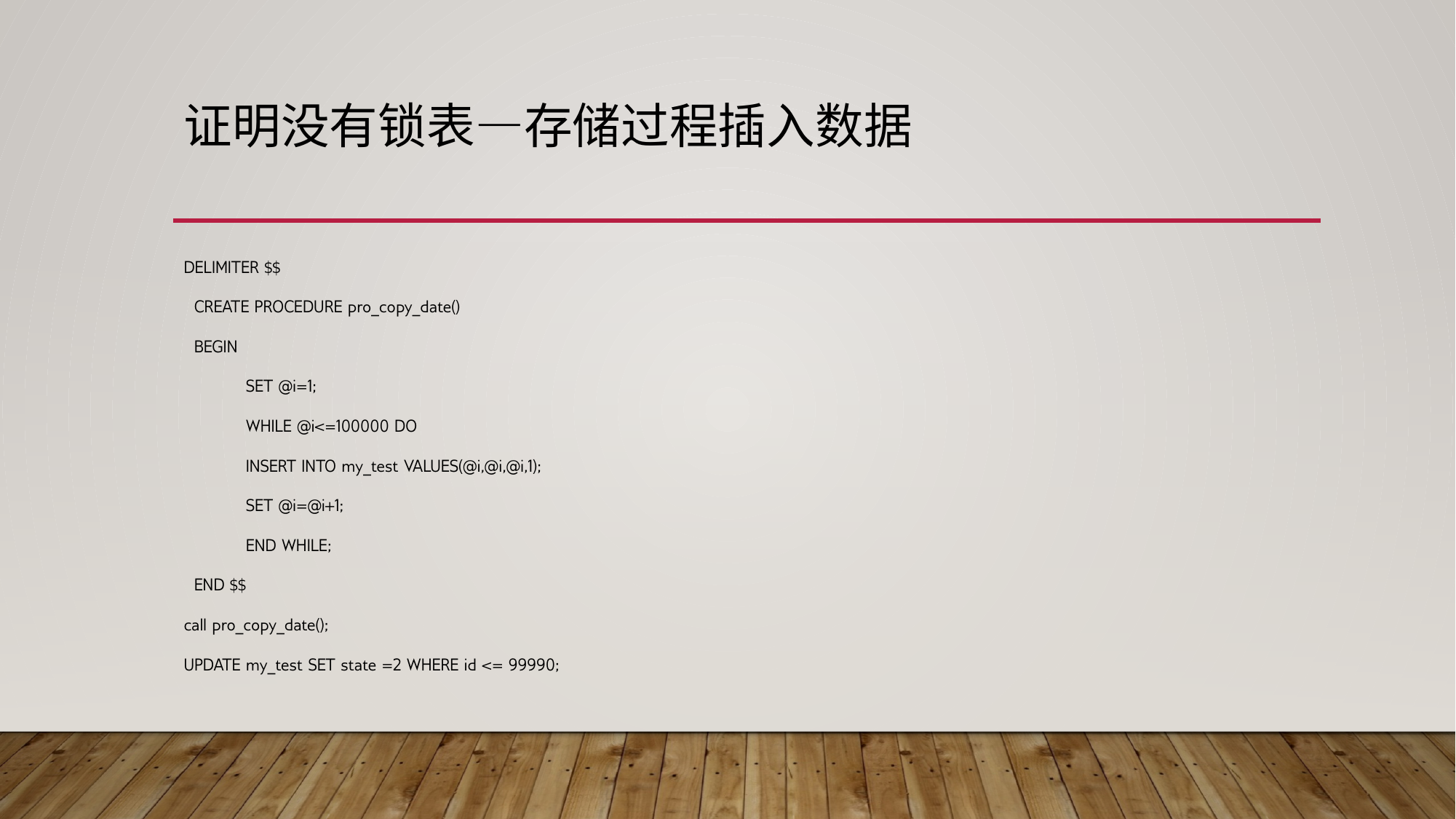

# 证明没有锁表—存储过程插入数据
DELIMITER $$
  CREATE PROCEDURE pro_copy_date()
  BEGIN
	SET @i=1;
	WHILE @i<=100000 DO
	INSERT INTO my_test VALUES(@i,@i,@i,1);
	SET @i=@i+1;
	END WHILE;
  END $$
call pro_copy_date();
UPDATE my_test SET state =2 WHERE id <= 99990;